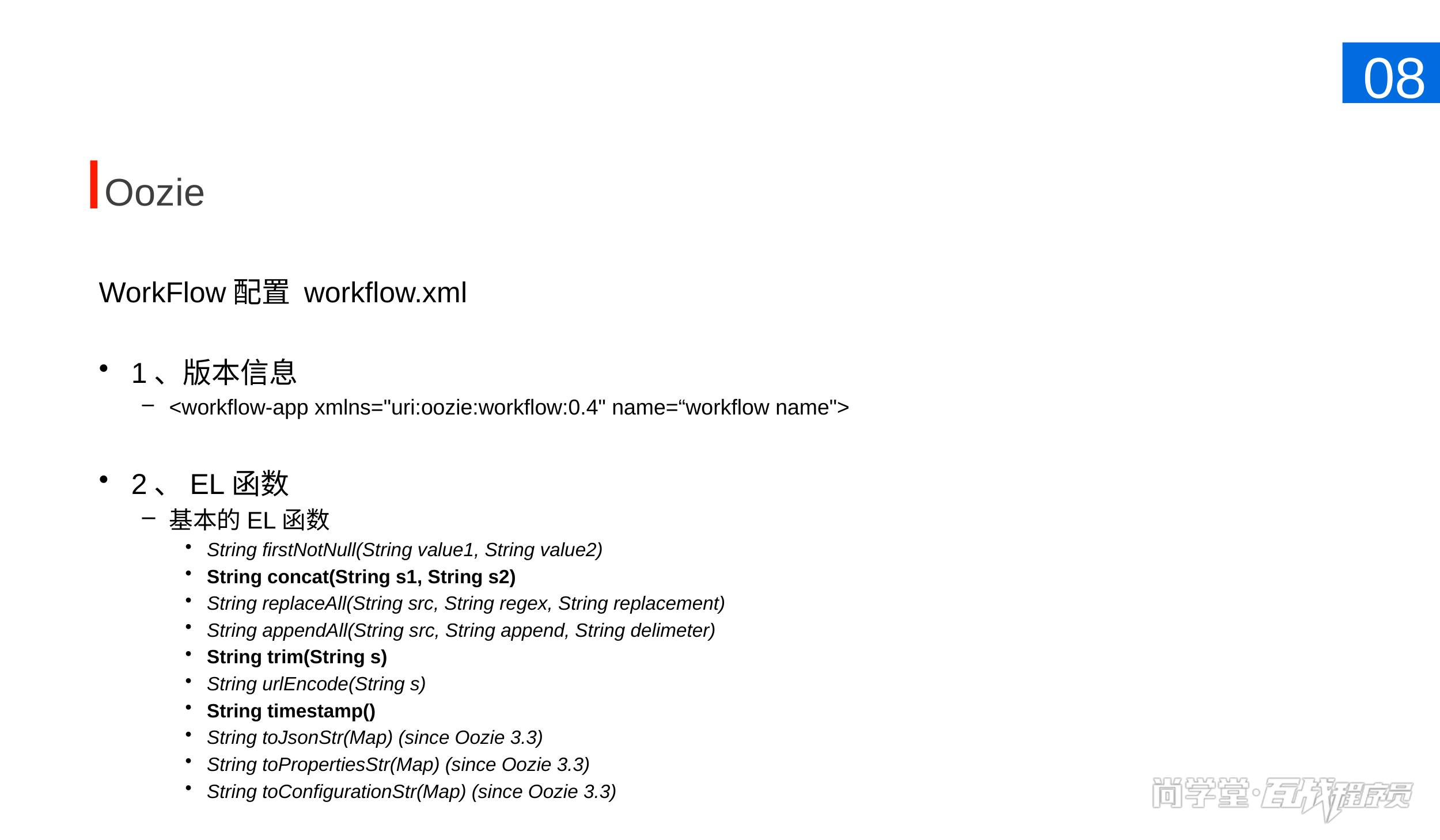

08

Oozie

WorkFlow配置 workflow.xml

1、版本信息
<workflow-app xmlns="uri:oozie:workflow:0.4" name=“workflow name">

2、EL函数
基本的EL函数
String firstNotNull(String value1, String value2)
String concat(String s1, String s2)
String replaceAll(String src, String regex, String replacement)
String appendAll(String src, String append, String delimeter)
String trim(String s)
String urlEncode(String s)
String timestamp()
String toJsonStr(Map) (since Oozie 3.3)
String toPropertiesStr(Map) (since Oozie 3.3)
String toConfigurationStr(Map) (since Oozie 3.3)